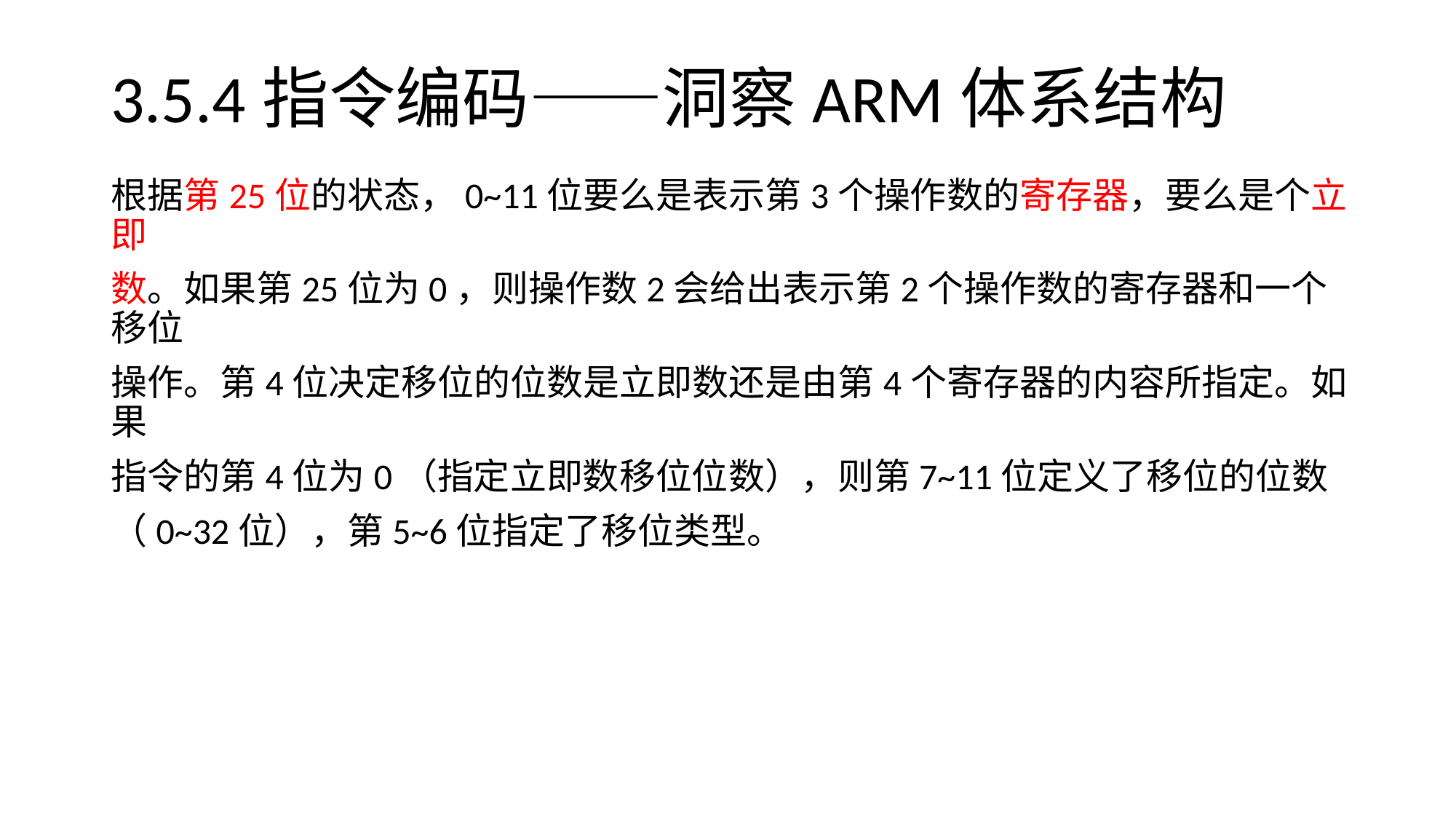

# 3.5.4指令编码——洞察ARM体系结构
根据第25位的状态，0~11位要么是表示第3个操作数的寄存器，要么是个立即
数。如果第25位为0，则操作数2会给出表示第2个操作数的寄存器和一个移位
操作。第4位决定移位的位数是立即数还是由第4个寄存器的内容所指定。如果
指令的第4位为0（指定立即数移位位数），则第7~11位定义了移位的位数
（0~32位），第5~6位指定了移位类型。